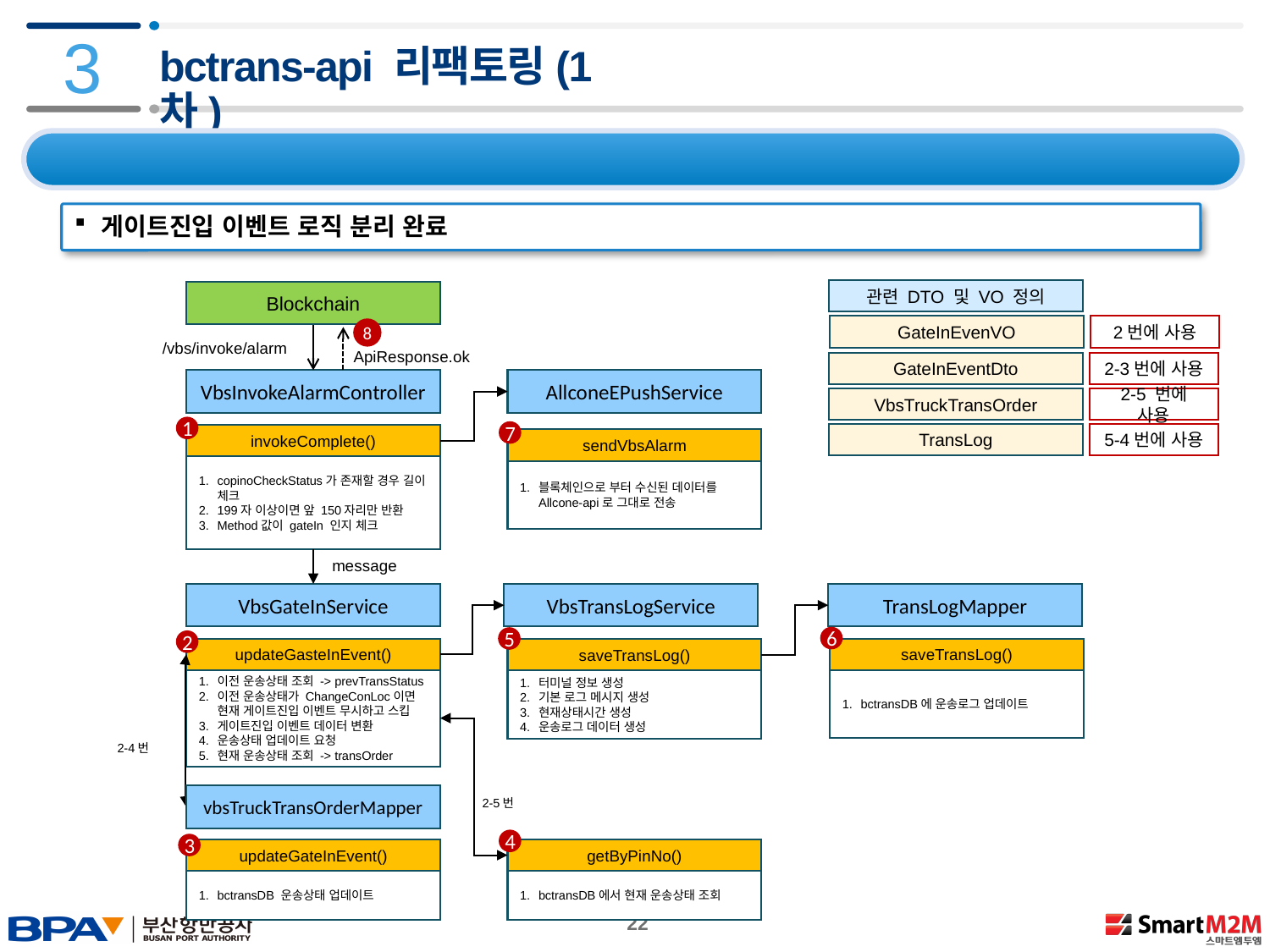

3
# bctrans-api 리팩토링(1차)
3.1 VBS 개선사항 - 게이트진입 수정사항
게이트진입 이벤트 로직 분리 완료
관련 DTO 및 VO 정의
Blockchain
GateInEvenVO
2번에 사용
8
/vbs/invoke/alarm
ApiResponse.ok
GateInEventDto
2-3번에 사용
VbsInvokeAlarmController
AllconeEPushService
VbsTruckTransOrder
2-5 번에 사용
1
7
TransLog
5-4번에 사용
invokeComplete()
sendVbsAlarm
copinoCheckStatus가 존재할 경우 길이 체크
199자 이상이면 앞 150자리만 반환
Method값이 gateIn 인지 체크
블록체인으로 부터 수신된 데이터를 Allcone-api로 그대로 전송
message
VbsGateInService
VbsTransLogService
TransLogMapper
6
5
2
updateGasteInEvent()
saveTransLog()
saveTransLog()
이전 운송상태 조회 -> prevTransStatus
이전 운송상태가 ChangeConLoc이면 현재 게이트진입 이벤트 무시하고 스킵
게이트진입 이벤트 데이터 변환
운송상태 업데이트 요청
현재 운송상태 조회 -> transOrder
bctransDB에 운송로그 업데이트
터미널 정보 생성
기본 로그 메시지 생성
현재상태시간 생성
운송로그 데이터 생성
2-4번
vbsTruckTransOrderMapper
2-5번
4
3
getByPinNo()
updateGateInEvent()
bctransDB에서 현재 운송상태 조회
bctransDB 운송상태 업데이트
  22